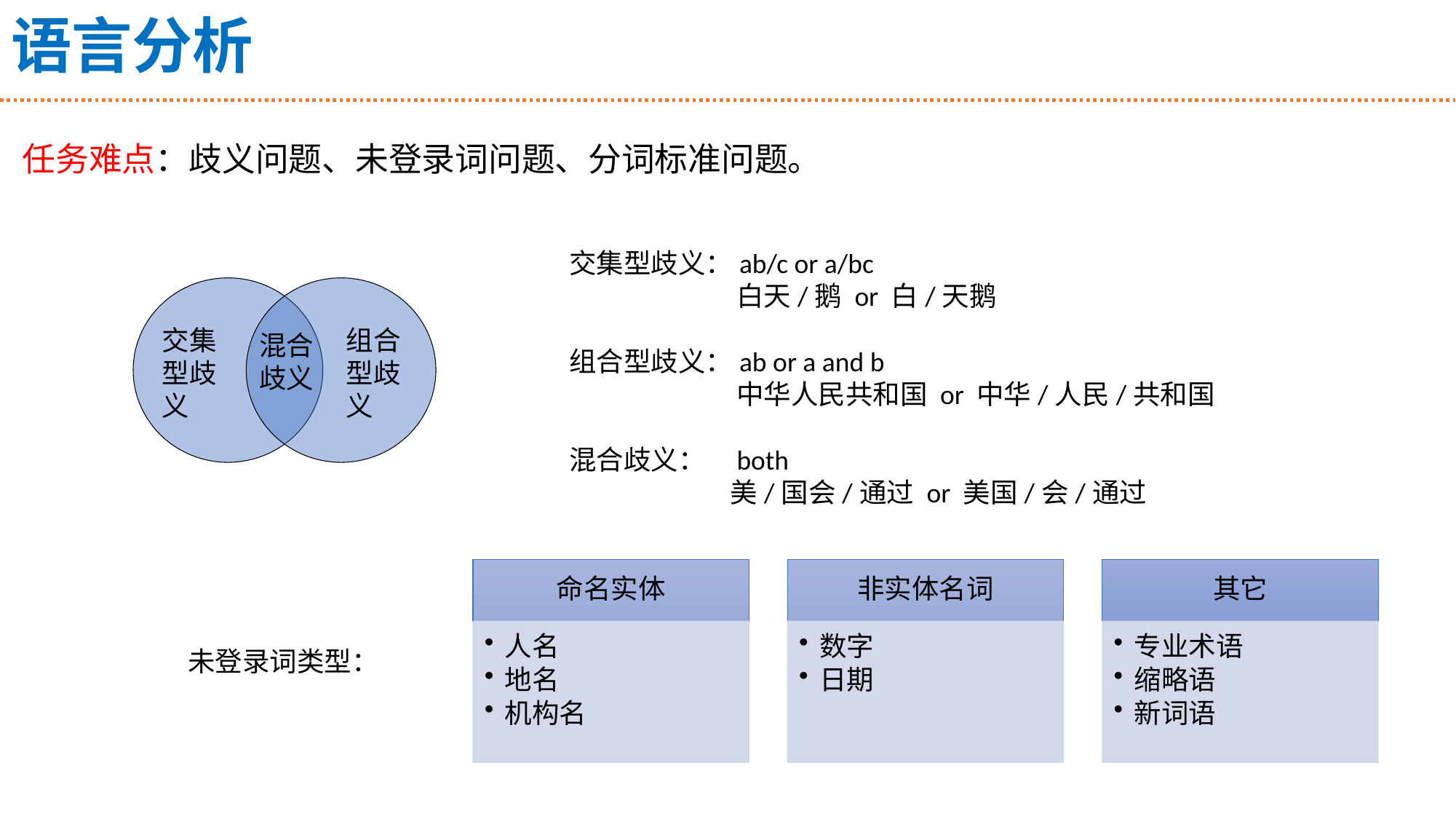

# 语言分析
任务难点：歧义问题、未登录词问题、分词标准问题。

交集型歧义：ab/c or a/bc
                          白天/鹅 or 白/天鹅

组合型歧义：ab or a and b
                          中华人民共和国 or 中华/人民/共和国

混合歧义：    both
                         美/国会/通过 or 美国/会/通过

交集型歧义
组合型歧义
混合歧义
命名实体
人名
地名
机构名
非实体名词
数字
日期
其它
专业术语
缩略语
新词语
未登录词类型：